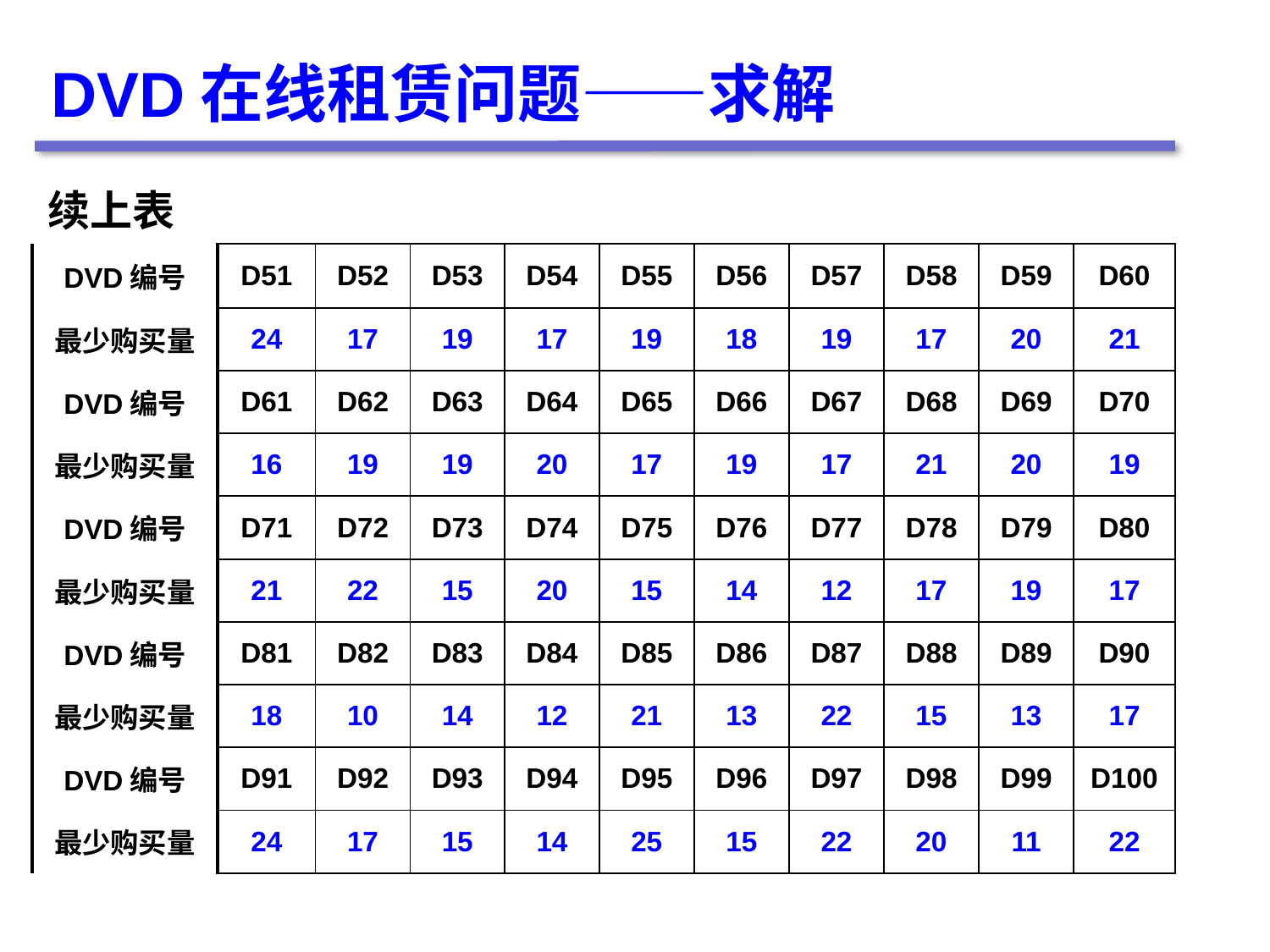

DVD在线租赁问题——求解
续上表

| DVD编号 | D51 | D52 | D53 | D54 | D55 | D56 | D57 | D58 | D59 | D60 |
| --- | --- | --- | --- | --- | --- | --- | --- | --- | --- | --- |
| 最少购买量 | 24 | 17 | 19 | 17 | 19 | 18 | 19 | 17 | 20 | 21 |
| DVD编号 | D61 | D62 | D63 | D64 | D65 | D66 | D67 | D68 | D69 | D70 |
| 最少购买量 | 16 | 19 | 19 | 20 | 17 | 19 | 17 | 21 | 20 | 19 |
| DVD编号 | D71 | D72 | D73 | D74 | D75 | D76 | D77 | D78 | D79 | D80 |
| 最少购买量 | 21 | 22 | 15 | 20 | 15 | 14 | 12 | 17 | 19 | 17 |
| DVD编号 | D81 | D82 | D83 | D84 | D85 | D86 | D87 | D88 | D89 | D90 |
| 最少购买量 | 18 | 10 | 14 | 12 | 21 | 13 | 22 | 15 | 13 | 17 |
| DVD编号 | D91 | D92 | D93 | D94 | D95 | D96 | D97 | D98 | D99 | D100 |
| 最少购买量 | 24 | 17 | 15 | 14 | 25 | 15 | 22 | 20 | 11 | 22 |